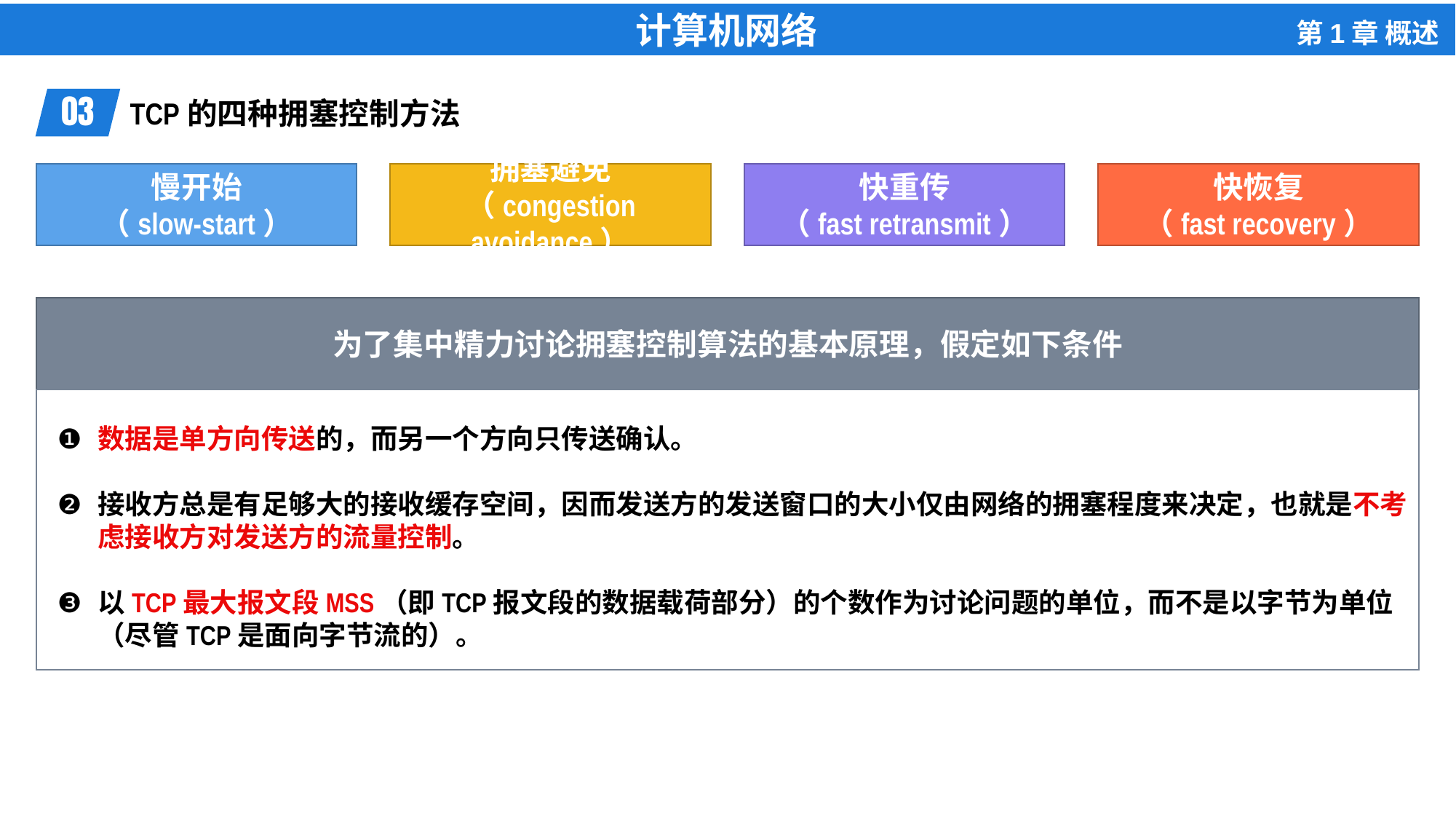

03
TCP的四种拥塞控制方法
慢开始
（slow-start）
拥塞避免
（congestion avoidance）
快重传
（fast retransmit）
快恢复
（fast recovery）
为了集中精力讨论拥塞控制算法的基本原理，假定如下条件

❶
数据是单方向传送的，而另一个方向只传送确认。
❷
接收方总是有足够大的接收缓存空间，因而发送方的发送窗口的大小仅由网络的拥塞程度来决定，也就是不考虑接收方对发送方的流量控制。
❸
以TCP最大报文段MSS（即TCP报文段的数据载荷部分）的个数作为讨论问题的单位，而不是以字节为单位（尽管TCP是面向字节流的）。